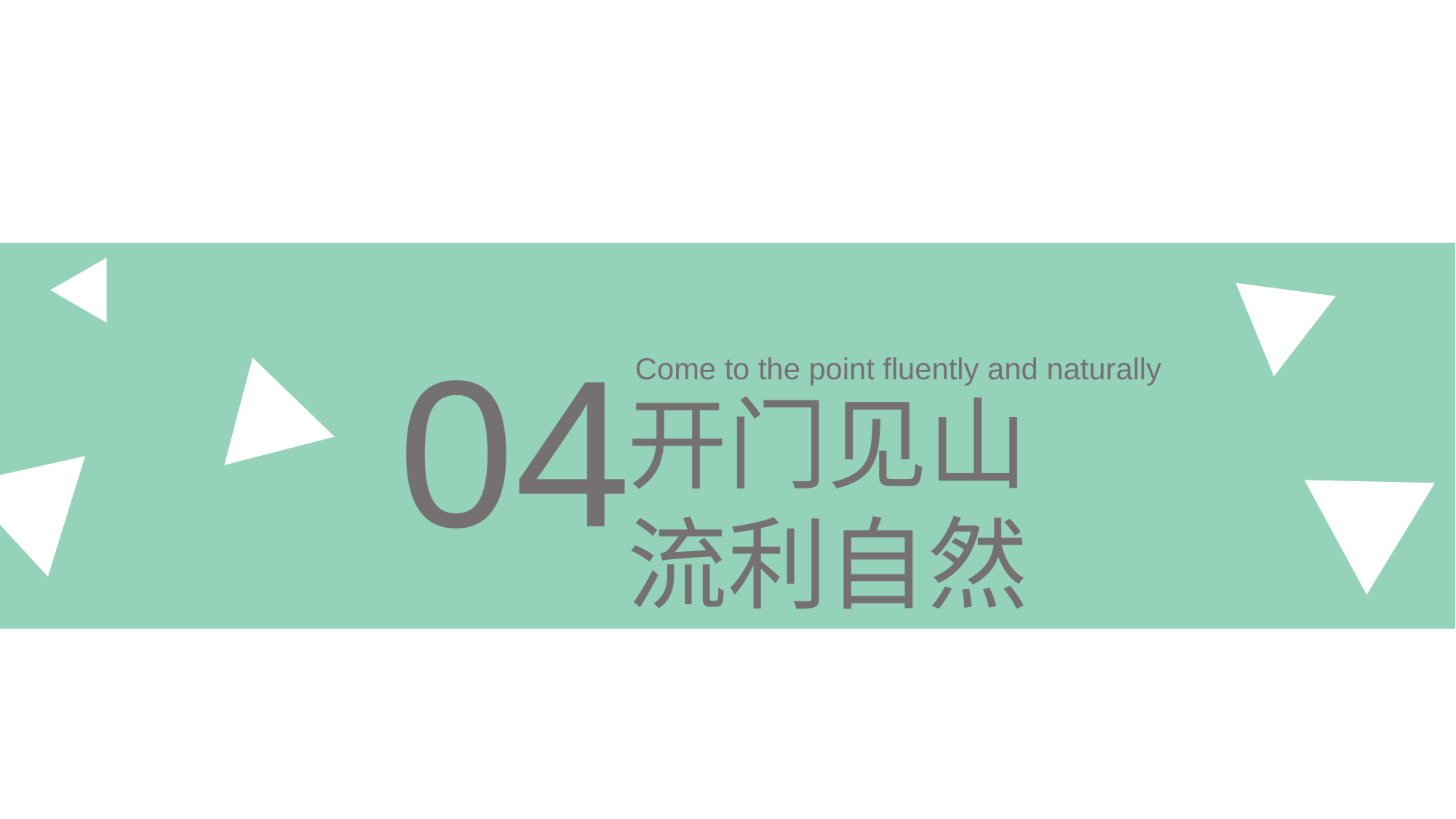

04
Come to the point fluently and naturally

开门见山 流利自然